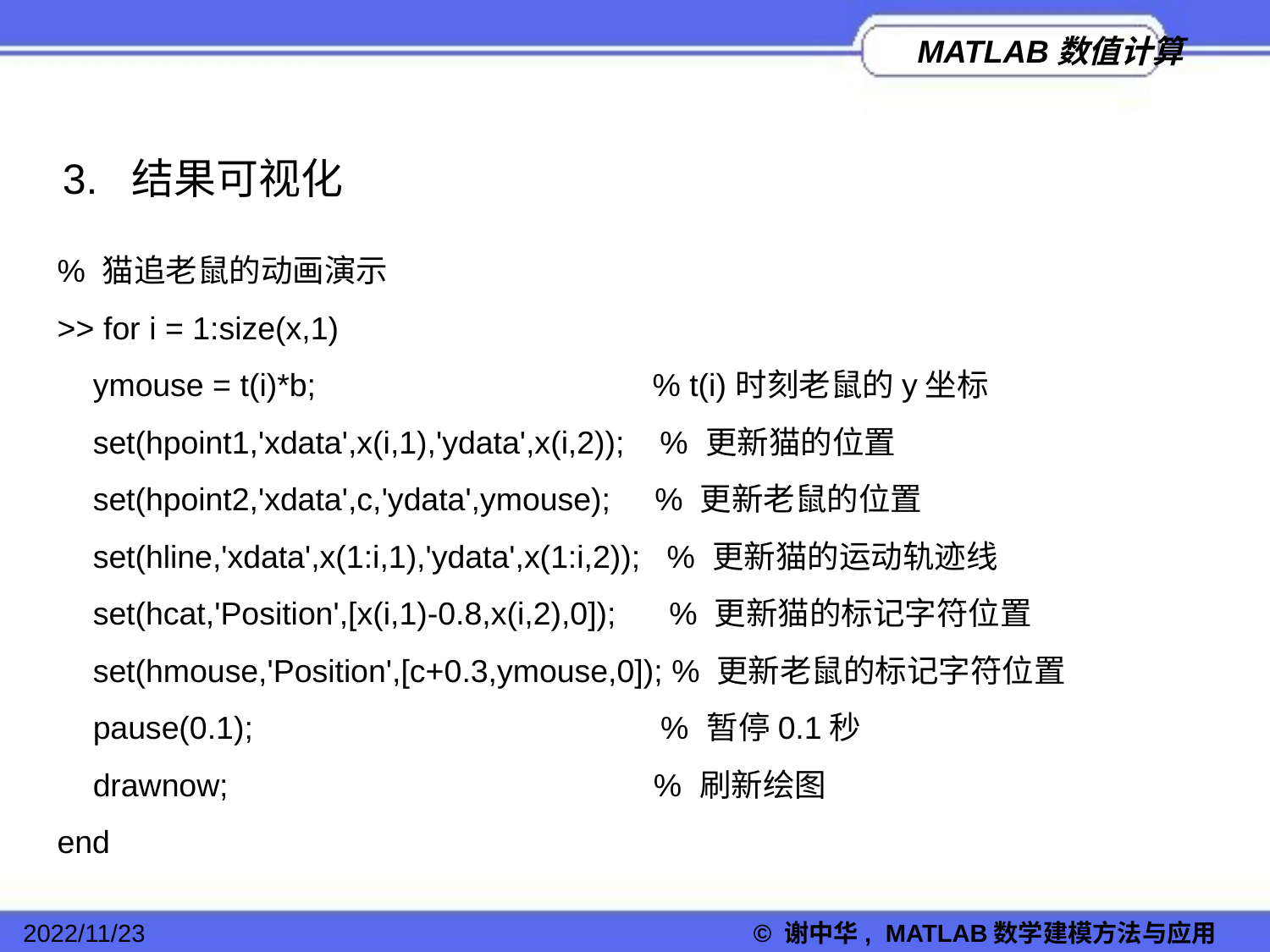

3.  结果可视化
% 猫追老鼠的动画演示
>> for i = 1:size(x,1)
    ymouse = t(i)*b;                                      % t(i)时刻老鼠的y坐标
    set(hpoint1,'xdata',x(i,1),'ydata',x(i,2));    % 更新猫的位置
    set(hpoint2,'xdata',c,'ydata',ymouse);     % 更新老鼠的位置
    set(hline,'xdata',x(1:i,1),'ydata',x(1:i,2));   % 更新猫的运动轨迹线
    set(hcat,'Position',[x(i,1)-0.8,x(i,2),0]);      % 更新猫的标记字符位置
    set(hmouse,'Position',[c+0.3,ymouse,0]); % 更新老鼠的标记字符位置
    pause(0.1);                                              % 暂停0.1秒
    drawnow;                                                % 刷新绘图
end
2022/11/23
© 谢中华,  MATLAB数学建模方法与应用